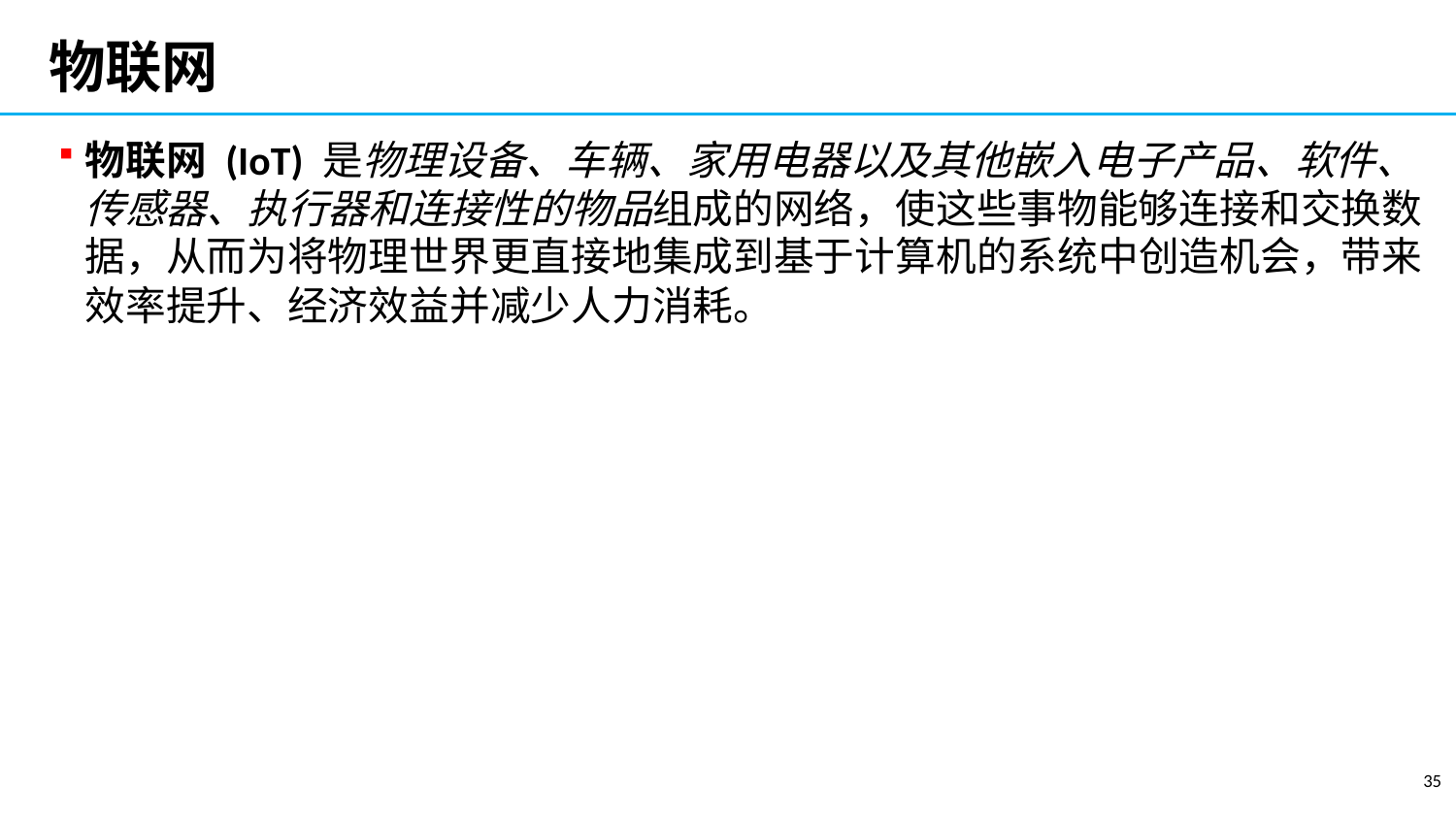

# 物联网

物联网 (IoT) 是物理设备、车辆、家用电器以及其他嵌入电子产品、软件、传感器、执行器和连接性的物品组成的网络，使这些事物能够连接和交换数据，从而为将物理世界更直接地集成到基于计算机的系统中创造机会，带来效率提升、经济效益并减少人力消耗。
35